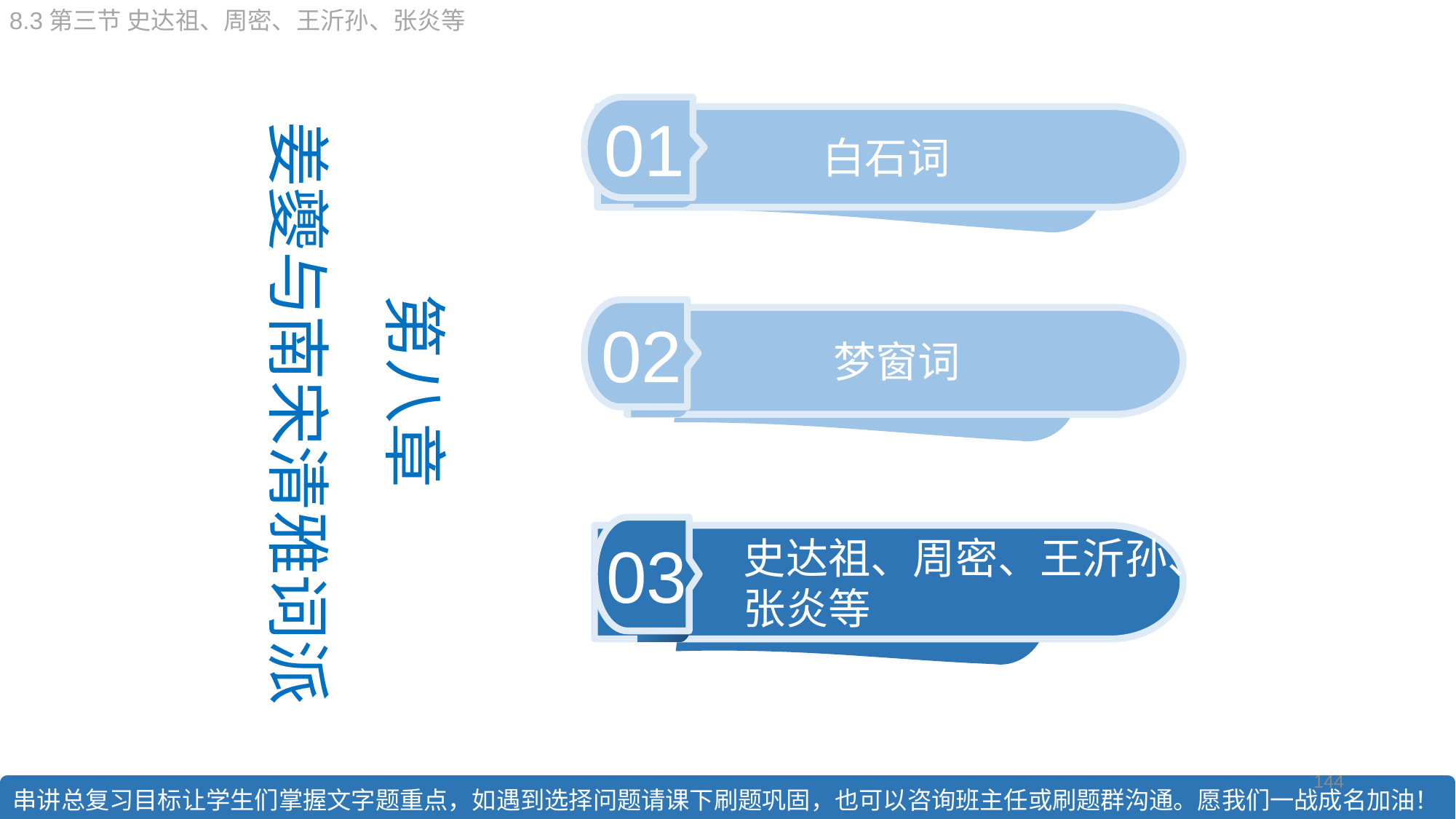

8.3第三节 史达祖、周密、王沂孙、张炎等
第八章
 姜夔与南宋清雅词派
01
       白石词

02
     梦窗词

03
史达祖、周密、王沂孙、张炎等

144